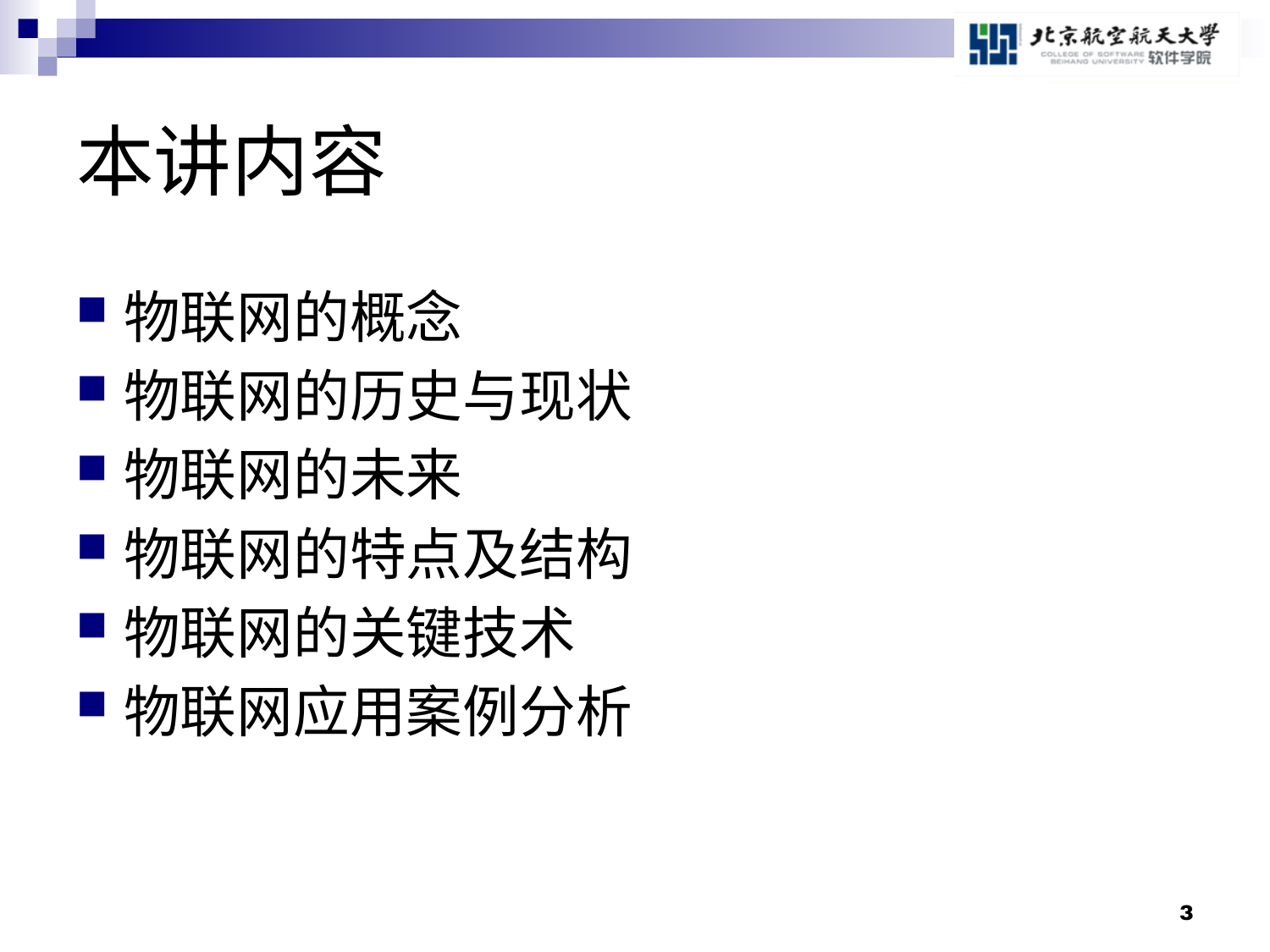

# 本讲内容
物联网的概念
物联网的历史与现状
物联网的未来
物联网的特点及结构
物联网的关键技术
物联网应用案例分析
3